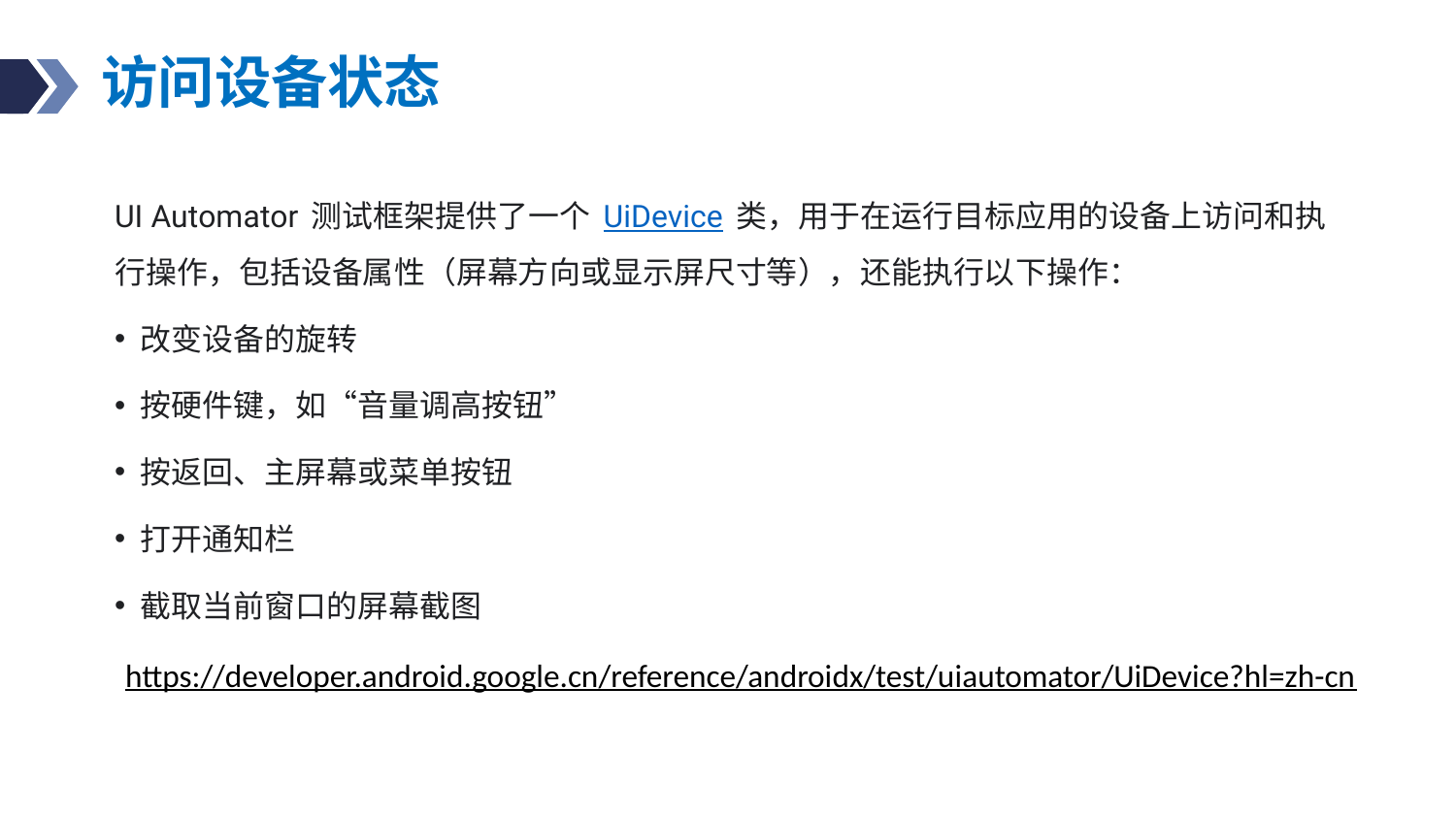

# 访问设备状态
UI Automator 测试框架提供了一个 UiDevice 类，用于在运行目标应用的设备上访问和执行操作，包括设备属性（屏幕方向或显示屏尺寸等），还能执行以下操作：
改变设备的旋转
按硬件键，如“音量调高按钮”
按返回、主屏幕或菜单按钮
打开通知栏
截取当前窗口的屏幕截图
https://developer.android.google.cn/reference/androidx/test/uiautomator/UiDevice?hl=zh-cn